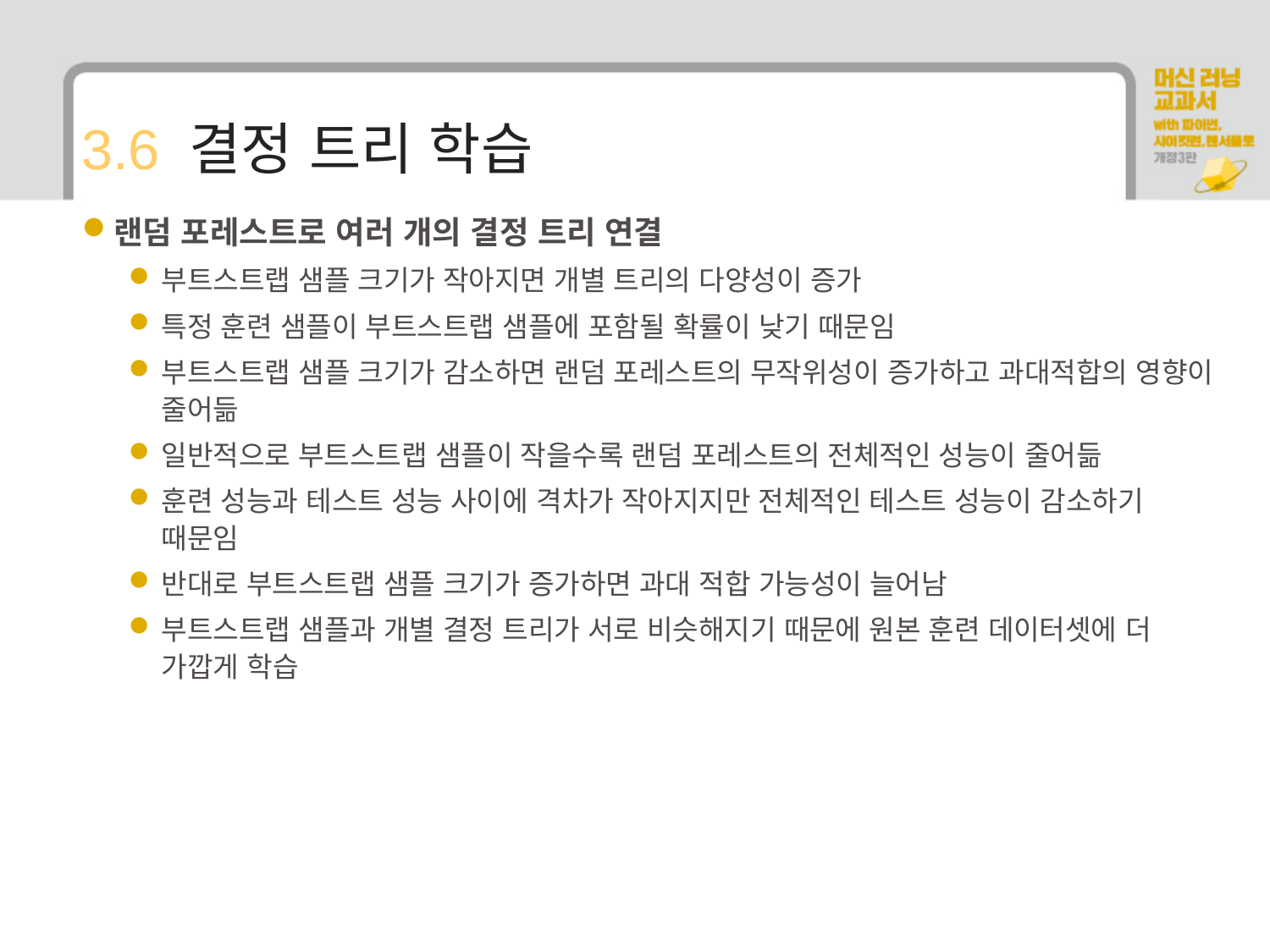

# 3.6 결정 트리 학습
랜덤 포레스트로 여러 개의 결정 트리 연결
부트스트랩 샘플 크기가 작아지면 개별 트리의 다양성이 증가
특정 훈련 샘플이 부트스트랩 샘플에 포함될 확률이 낮기 때문임
부트스트랩 샘플 크기가 감소하면 랜덤 포레스트의 무작위성이 증가하고 과대적합의 영향이 줄어듦
일반적으로 부트스트랩 샘플이 작을수록 랜덤 포레스트의 전체적인 성능이 줄어듦
훈련 성능과 테스트 성능 사이에 격차가 작아지지만 전체적인 테스트 성능이 감소하기 때문임
반대로 부트스트랩 샘플 크기가 증가하면 과대 적합 가능성이 늘어남
부트스트랩 샘플과 개별 결정 트리가 서로 비슷해지기 때문에 원본 훈련 데이터셋에 더 가깝게 학습